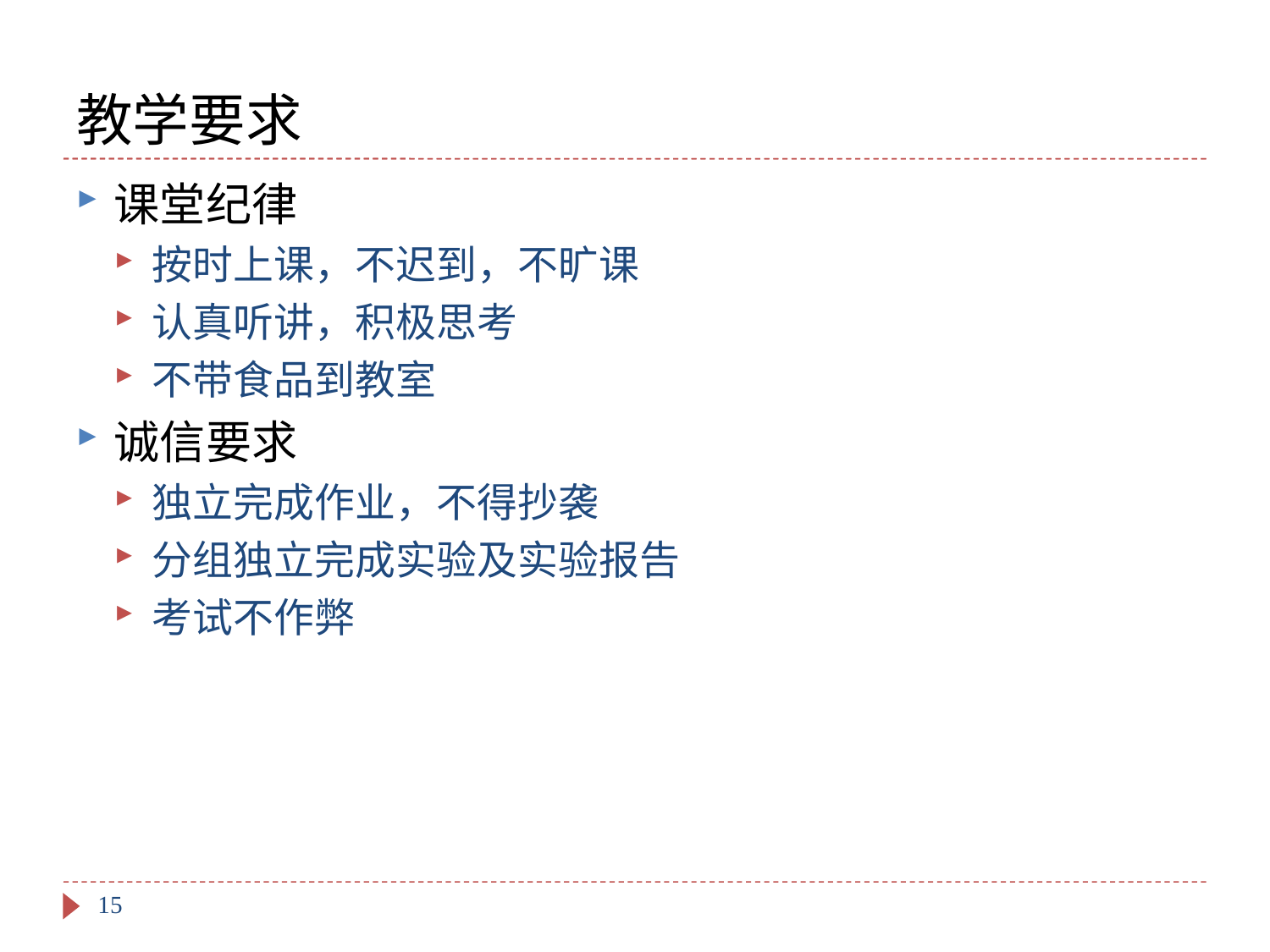

# 教学要求
课堂纪律
按时上课，不迟到，不旷课
认真听讲，积极思考
不带食品到教室
诚信要求
独立完成作业，不得抄袭
分组独立完成实验及实验报告
考试不作弊
15